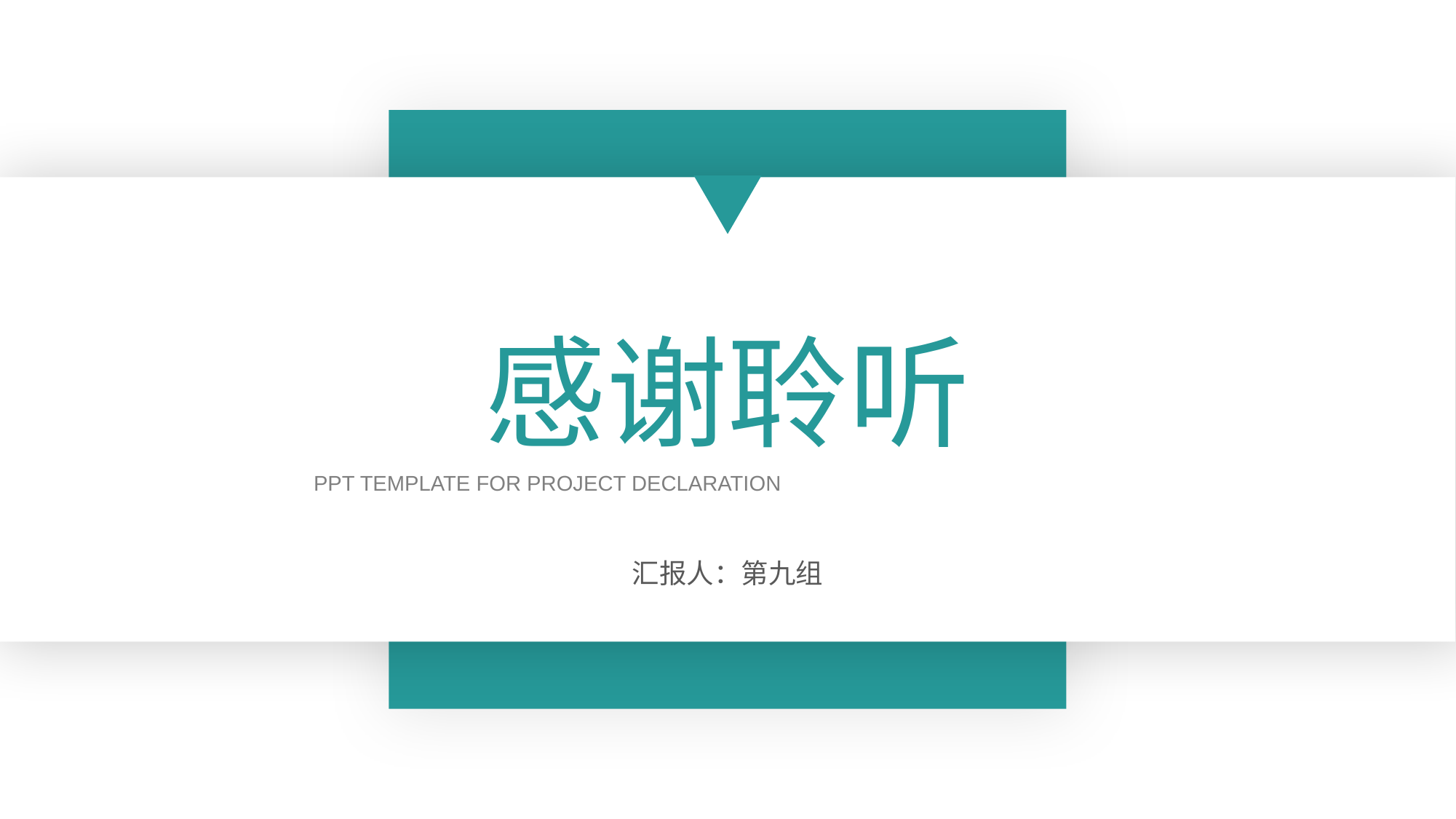

# 感谢聆听
PPT TEMPLATE FOR PROJECT DECLARATION
汇报人：第九组